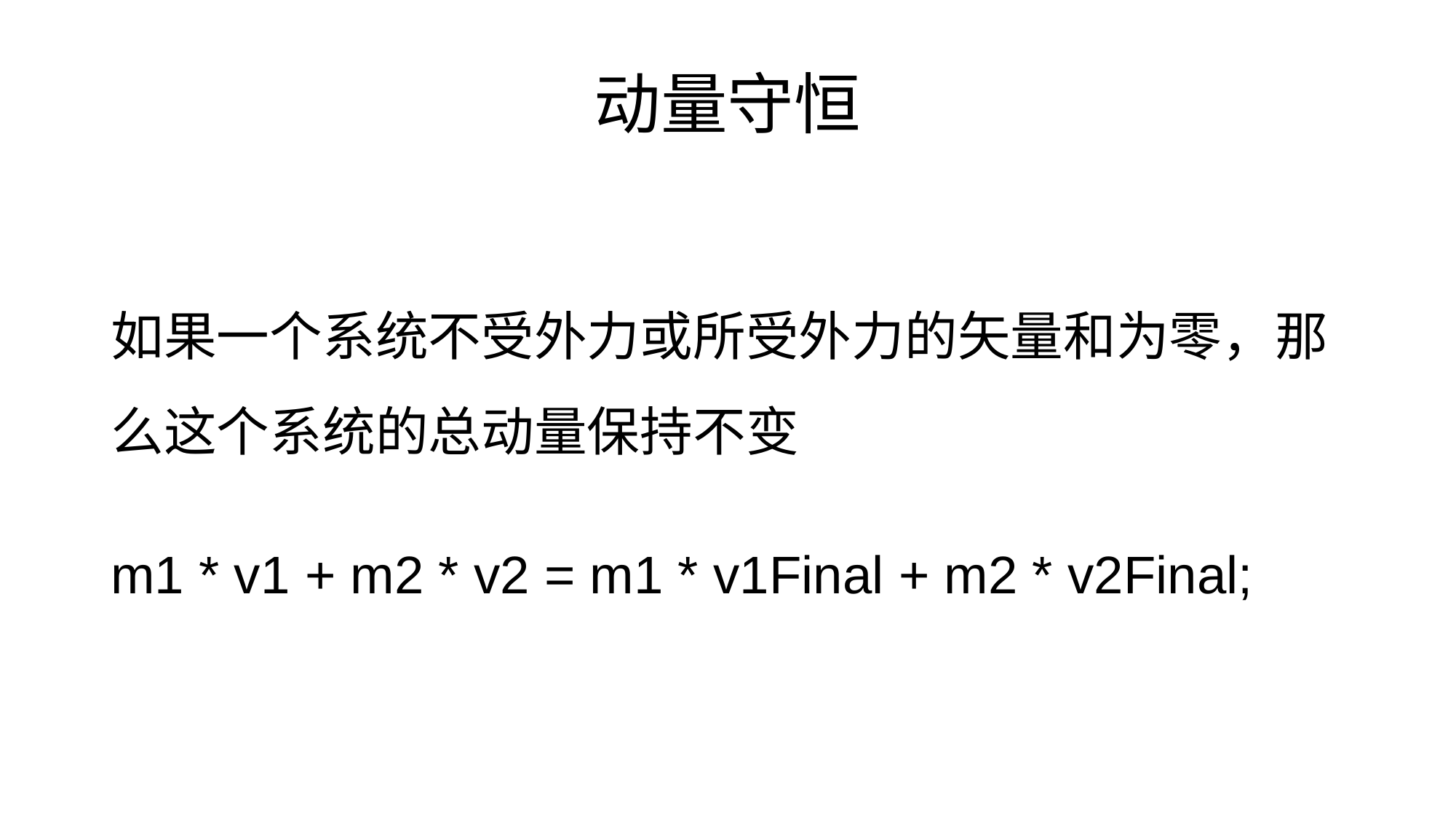

# 动量守恒
如果一个系统不受外力或所受外力的矢量和为零，那么这个系统的总动量保持不变

m1 * v1 + m2 * v2 = m1 * v1Final + m2 * v2Final;